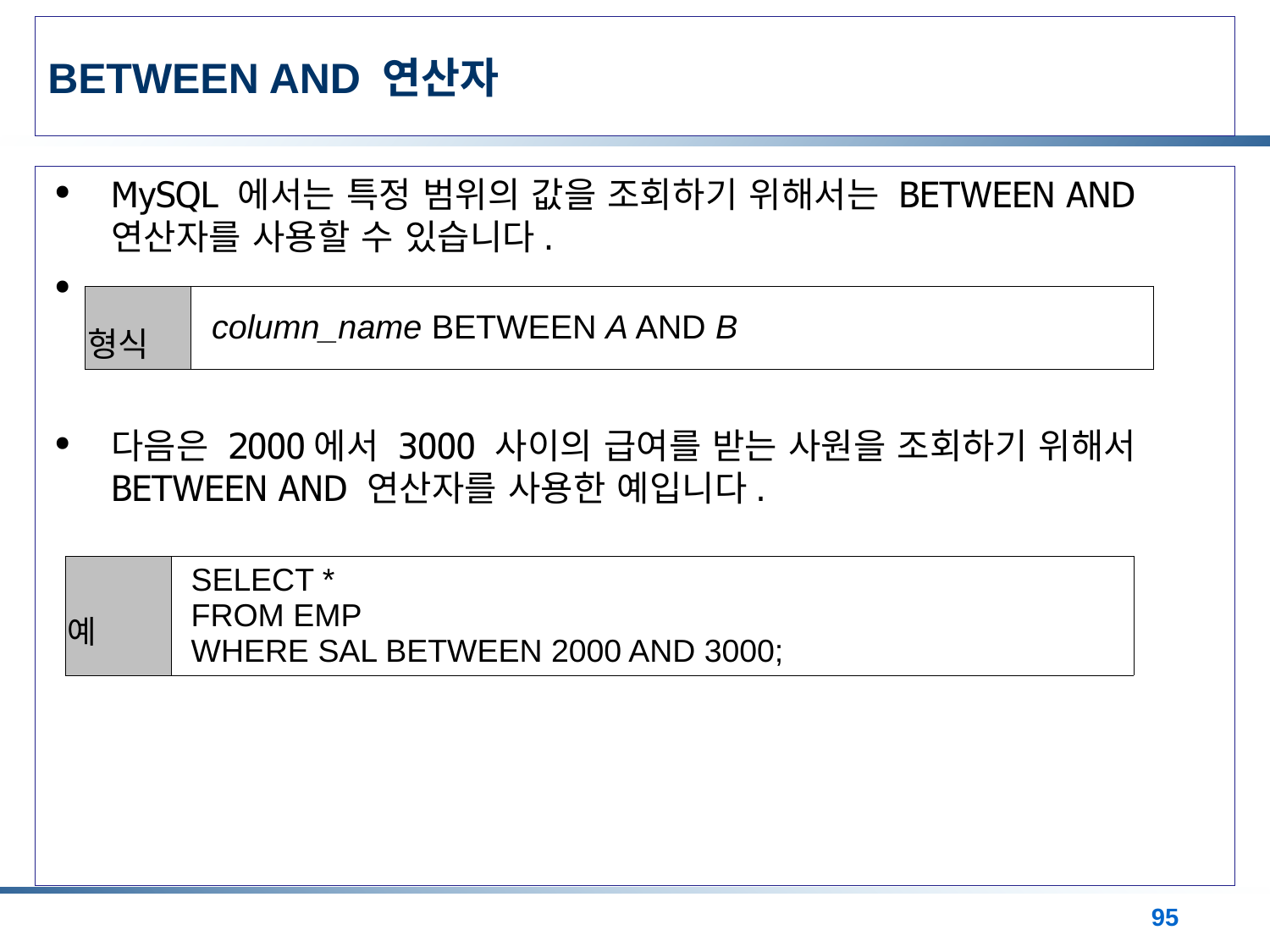

# BETWEEN AND 연산자
MySQL 에서는 특정 범위의 값을 조회하기 위해서는 BETWEEN AND 연산자를 사용할 수 있습니다.

다음은 2000에서 3000 사이의 급여를 받는 사원을 조회하기 위해서 BETWEEN AND 연산자를 사용한 예입니다.

| 형식 | column\_name BETWEEN A AND B |
| --- | --- |
| 예 | SELECT \* FROM EMP WHERE SAL BETWEEN 2000 AND 3000; |
| --- | --- |